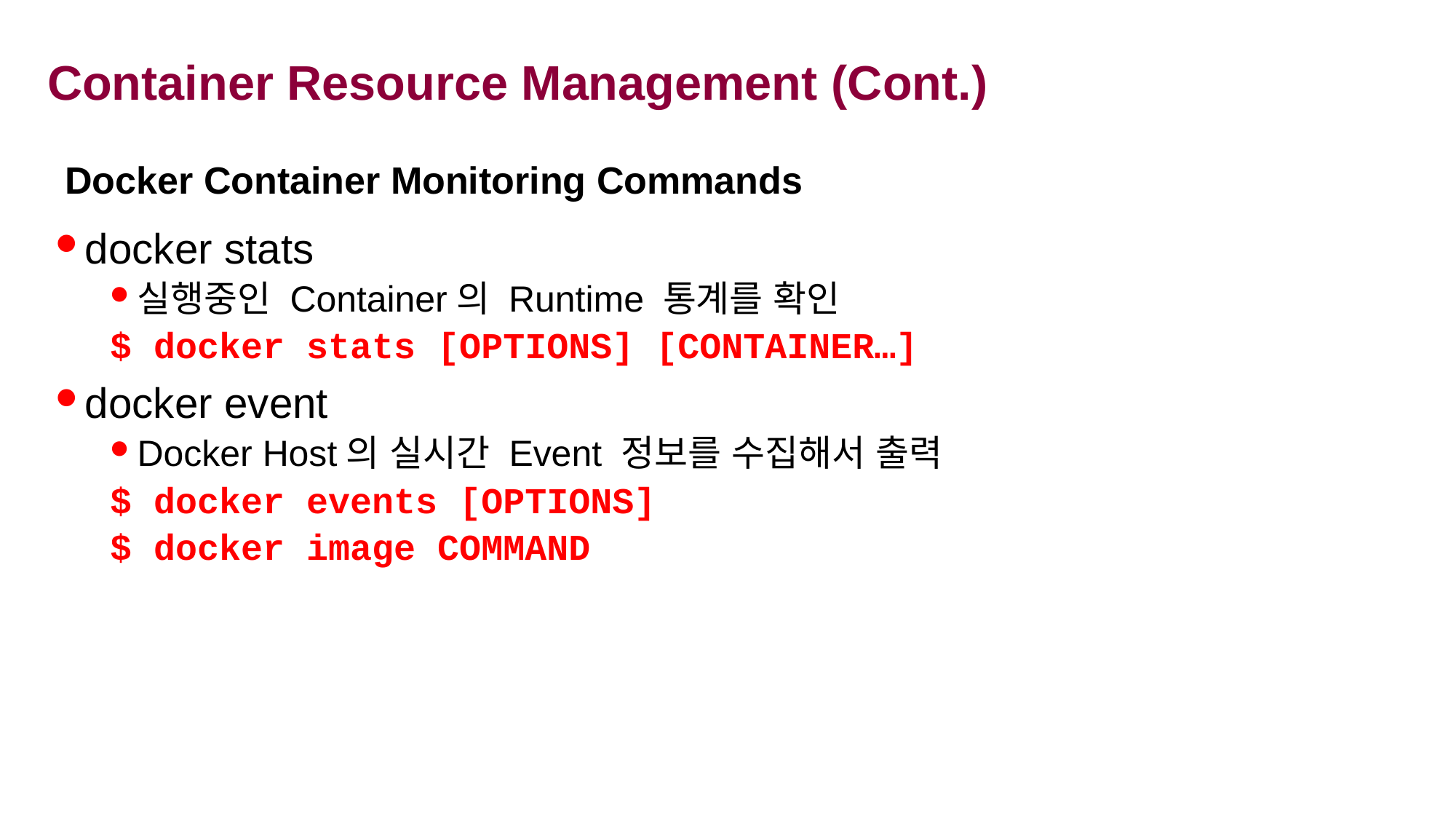

# Container Resource Management (Cont.)
Docker Container Monitoring Commands
docker stats
실행중인 Container의 Runtime 통계를 확인
$ docker stats [OPTIONS] [CONTAINER…]
docker event
Docker Host의 실시간 Event 정보를 수집해서 출력
$ docker events [OPTIONS]
$ docker image COMMAND